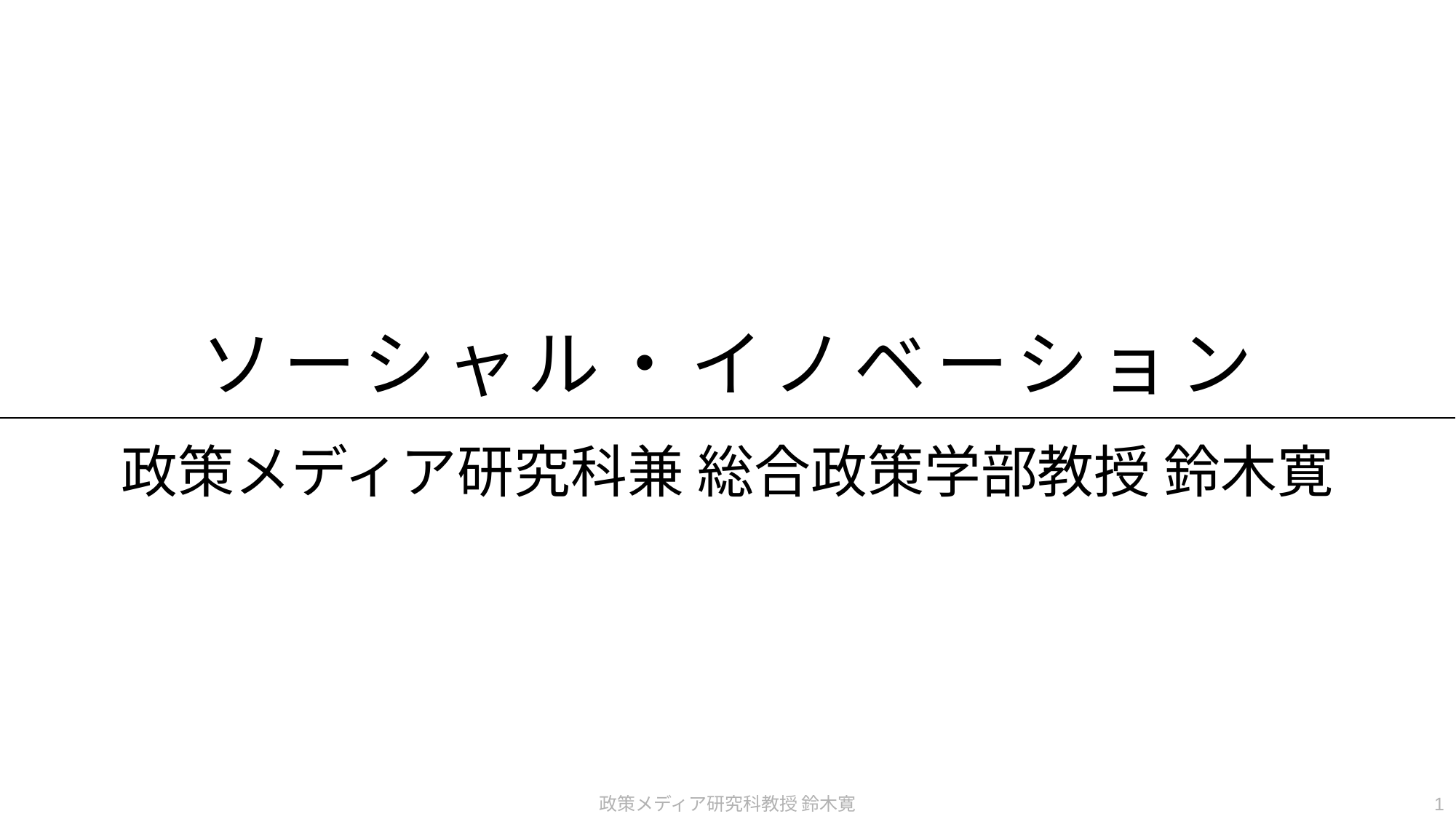

ソーシャル・イノベーション
政策メディア研究科兼 総合政策学部教授 鈴木寛

政策メディア研究科教授 鈴木寛
1